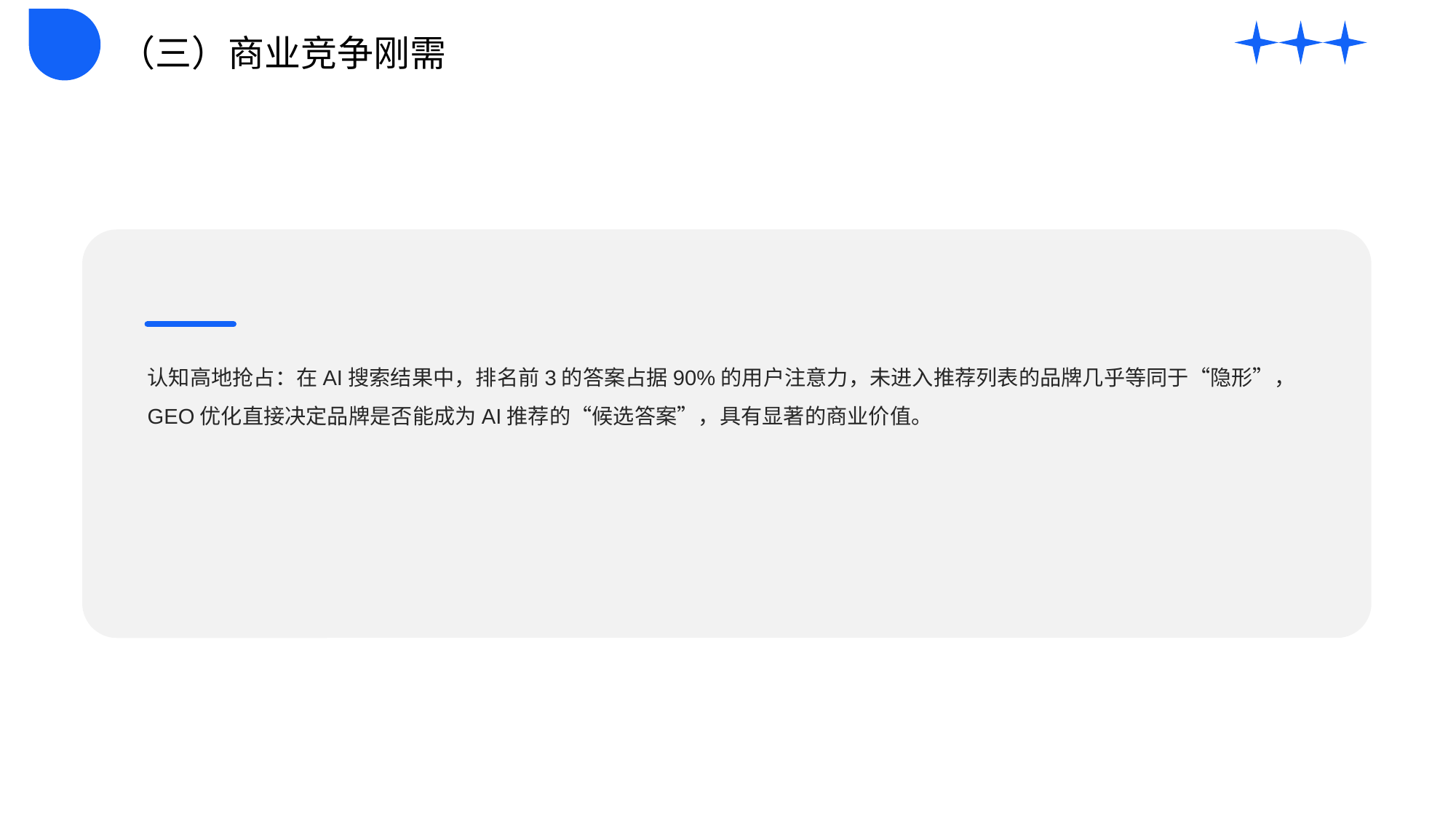

（三）商业竞争刚需

认知高地抢占：在AI搜索结果中，排名前3的答案占据90%的用户注意力，未进入推荐列表的品牌几乎等同于“隐形”，GEO优化直接决定品牌是否能成为AI推荐的“候选答案”，具有显著的商业价值。